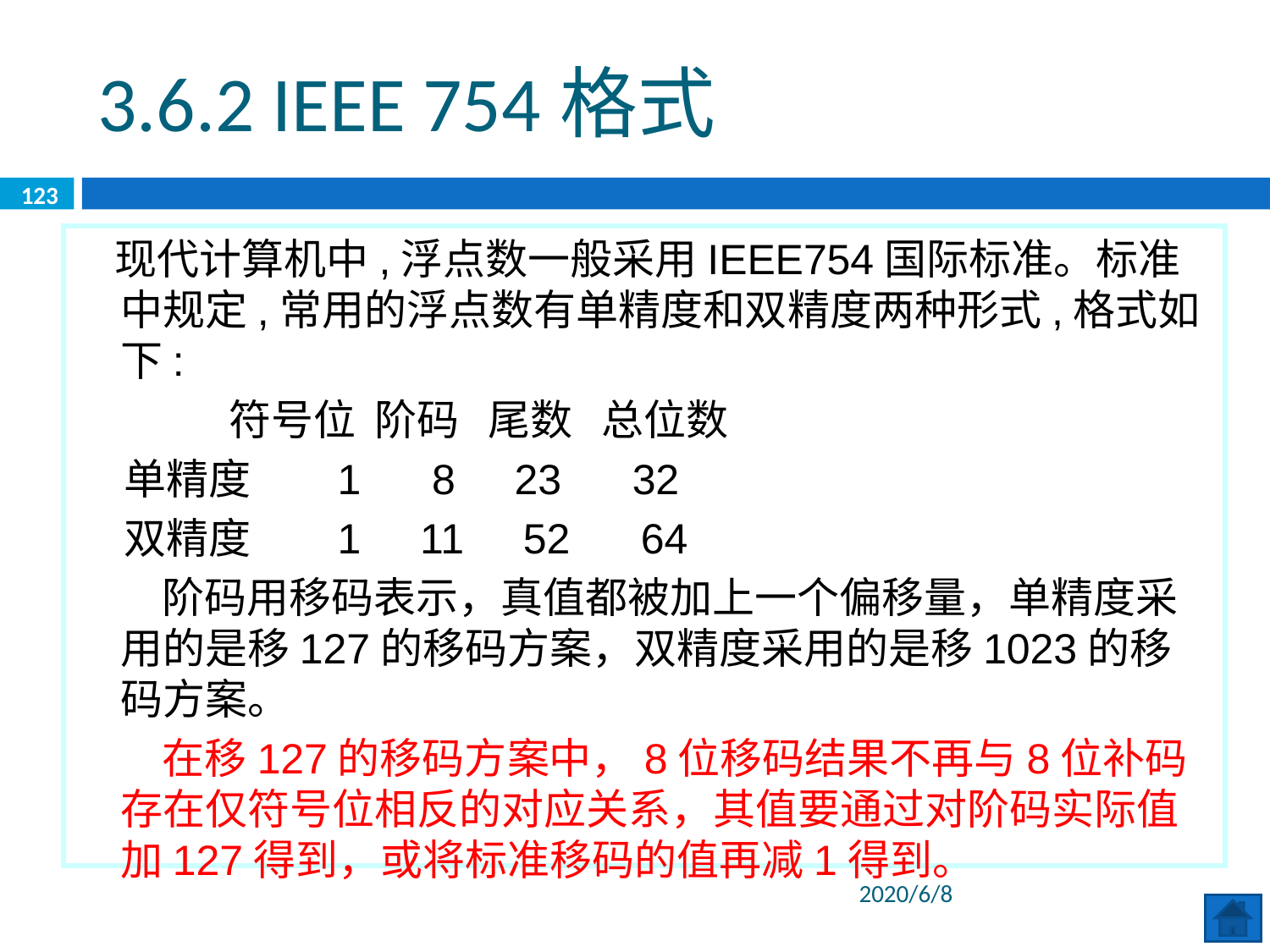

3.6.2 IEEE 754格式
123
   现代计算机中,浮点数一般采用IEEE754国际标准。标准中规定,常用的浮点数有单精度和双精度两种形式,格式如下:
               符号位  阶码   尾数   总位数
    单精度        1      8     23      32
    双精度        1     11     52      64
        阶码用移码表示，真值都被加上一个偏移量，单精度采用的是移127的移码方案，双精度采用的是移1023的移码方案。
        在移127的移码方案中，8位移码结果不再与8位补码存在仅符号位相反的对应关系，其值要通过对阶码实际值加127得到，或将标准移码的值再减1得到。
2020/6/8